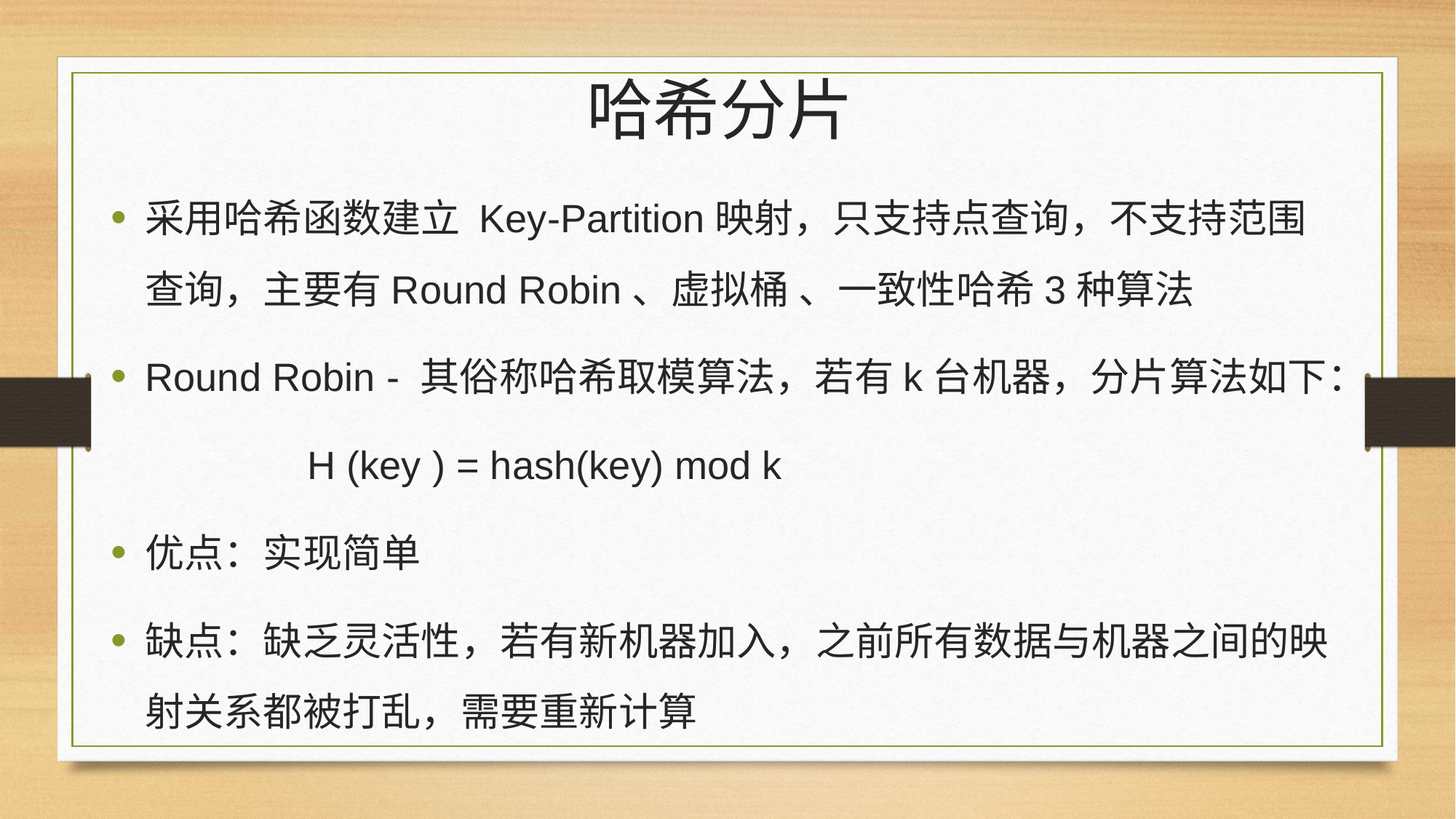

# 哈希分片
采用哈希函数建立 Key-Partition映射，只支持点查询，不支持范围查询，主要有Round Robin、虚拟桶 、一致性哈希3种算法
Round Robin - 其俗称哈希取模算法，若有k台机器，分片算法如下：
                  H (key ) = hash(key) mod k
优点：实现简单
缺点：缺乏灵活性，若有新机器加入，之前所有数据与机器之间的映射关系都被打乱，需要重新计算